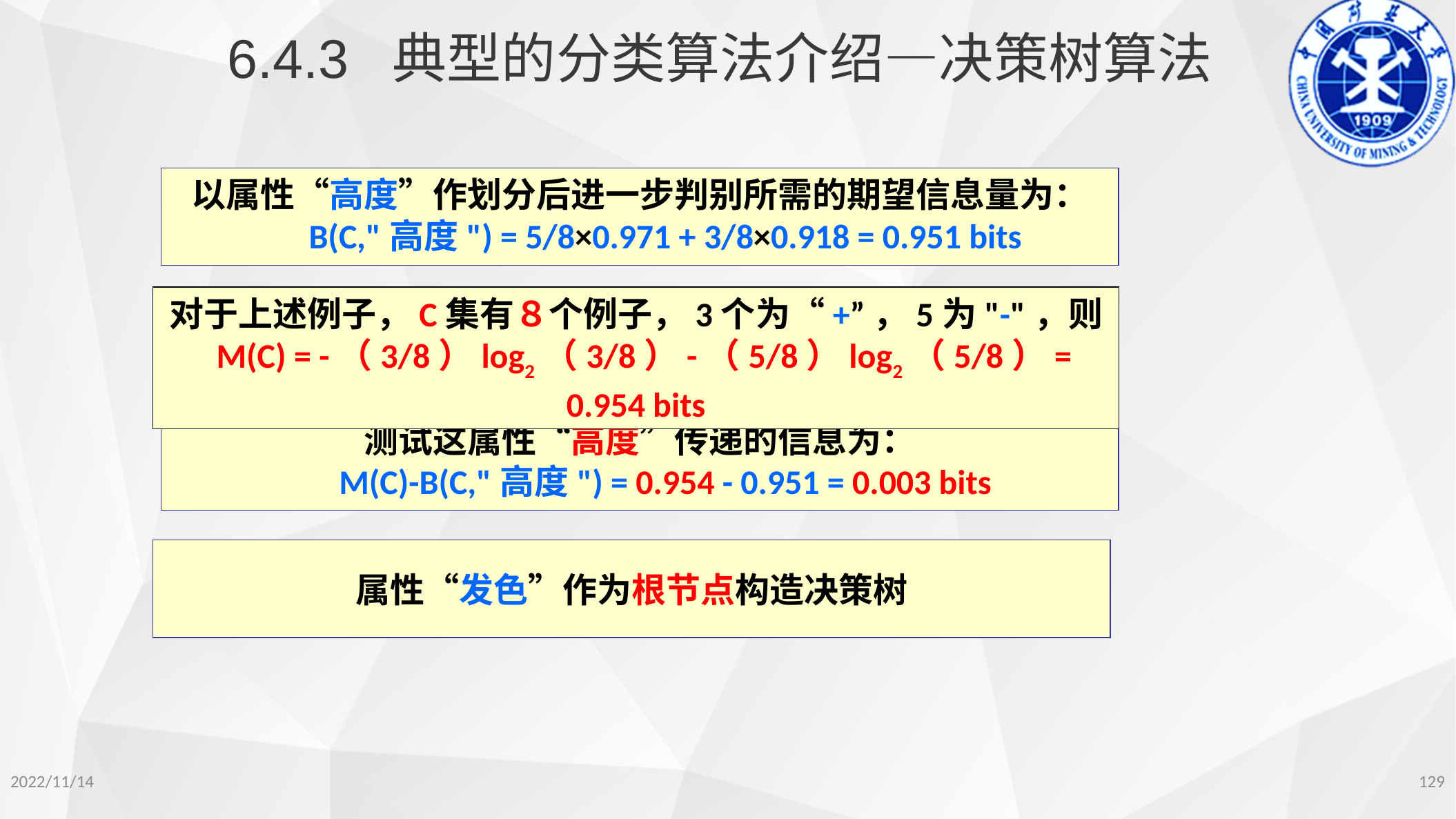

6.4.3  典型的分类算法介绍—决策树算法
以属性“高度”作划分后进一步判别所需的期望信息量为：
　 B(C,"高度") = 5/8×0.971 + 3/8×0.918 = 0.951 bits
对于上述例子，C集有８个例子，3个为“+”，5为"-"，则
 M(C) = -（3/8）log2（3/8）-（5/8）log2（5/8）= 0.954 bits
测试这属性“高度”传递的信息为：
　 M(C)-B(C,"高度") = 0.954 - 0.951 = 0.003 bits
属性“发色”作为根节点构造决策树
129
2022/11/14